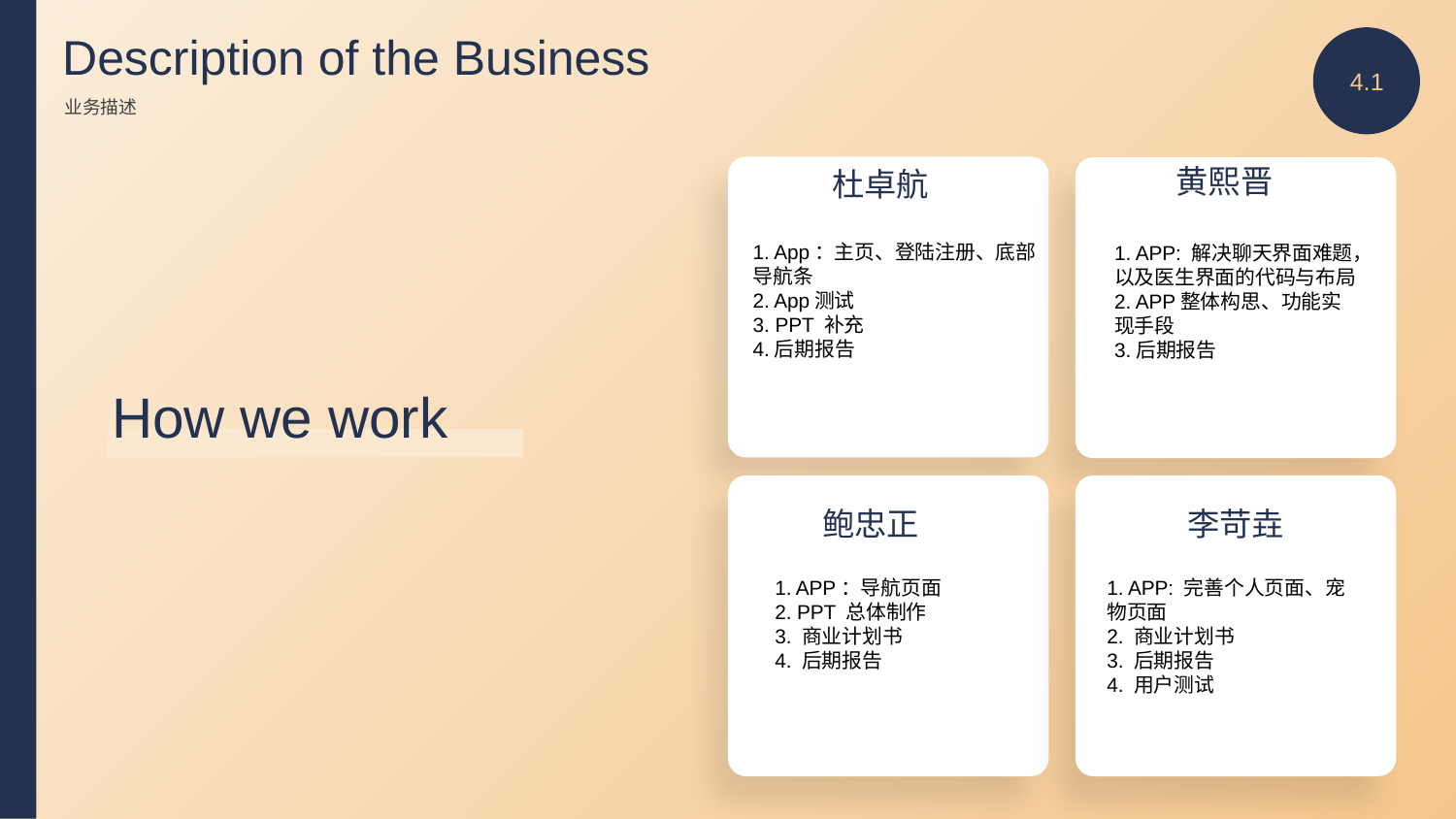

Description of the Business

4.1
业务描述
黄熙晋

杜卓航
1. App：主页、登陆注册、底部导航条
2. App测试
3. PPT 补充
4.后期报告
1. APP: 解决聊天界面难题，以及医生界面的代码与布局
2. APP整体构思、功能实现手段
3.后期报告
How we work

鲍忠正
李苛垚
1. APP: 完善个人页面、宠物页面
2. 商业计划书
3. 后期报告
4. 用户测试
1. APP：导航页面
2. PPT 总体制作
3. 商业计划书
4. 后期报告